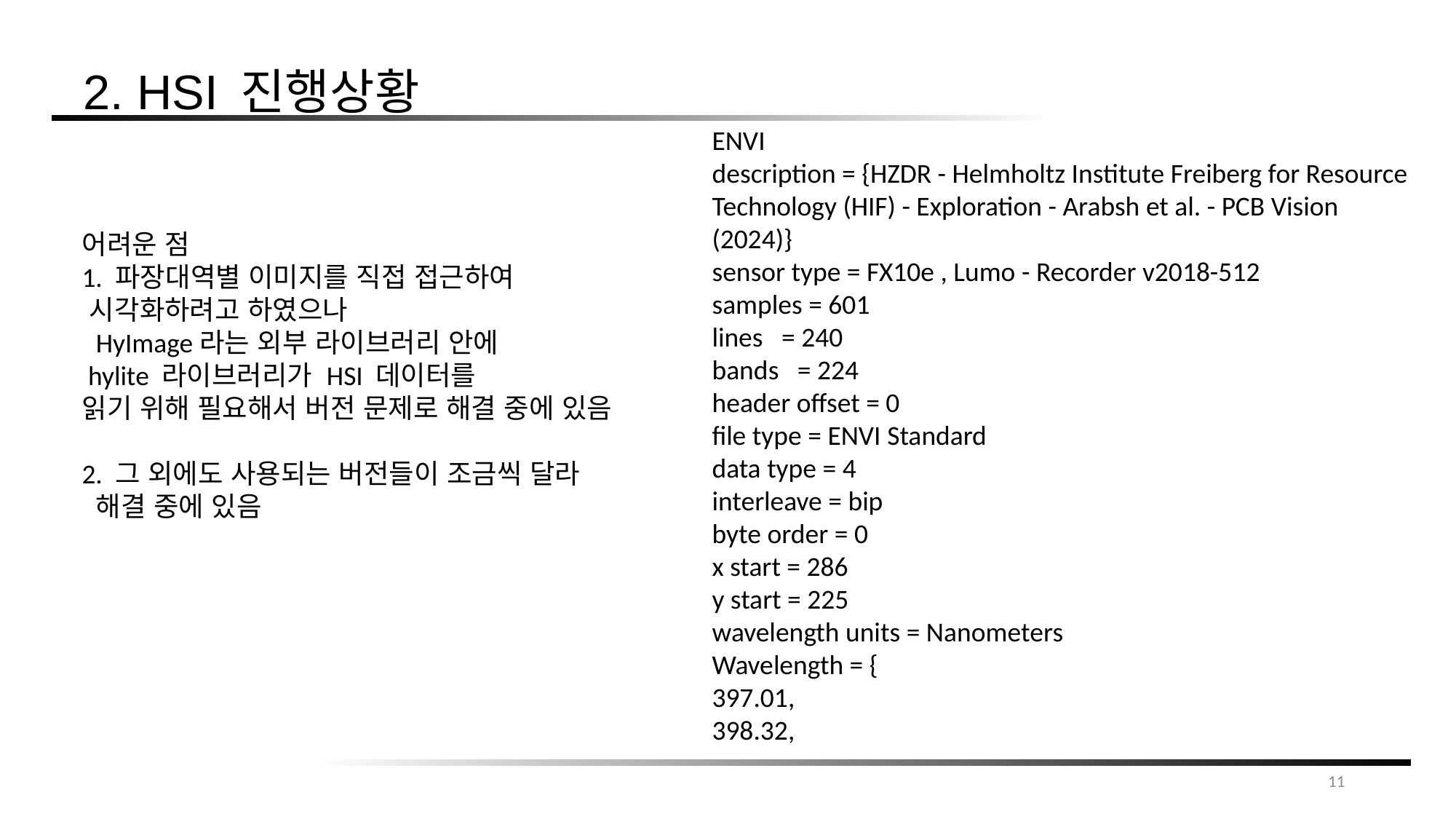

2. HSI 진행상황
ENVI
description = {HZDR - Helmholtz Institute Freiberg for Resource Technology (HIF) - Exploration - Arabsh et al. - PCB Vision (2024)}
sensor type = FX10e , Lumo - Recorder v2018-512
samples = 601
lines   = 240
bands   = 224
header offset = 0
file type = ENVI Standard
data type = 4
interleave = bip
byte order = 0
x start = 286
y start = 225
wavelength units = Nanometers
Wavelength = {
397.01,
398.32,
어려운 점
1. 파장대역별 이미지를 직접 접근하여
 시각화하려고 하였으나
 HyImage라는 외부 라이브러리 안에
 hylite 라이브러리가 HSI 데이터를
읽기 위해 필요해서 버전 문제로 해결 중에 있음

2. 그 외에도 사용되는 버전들이 조금씩 달라
 해결 중에 있음

11